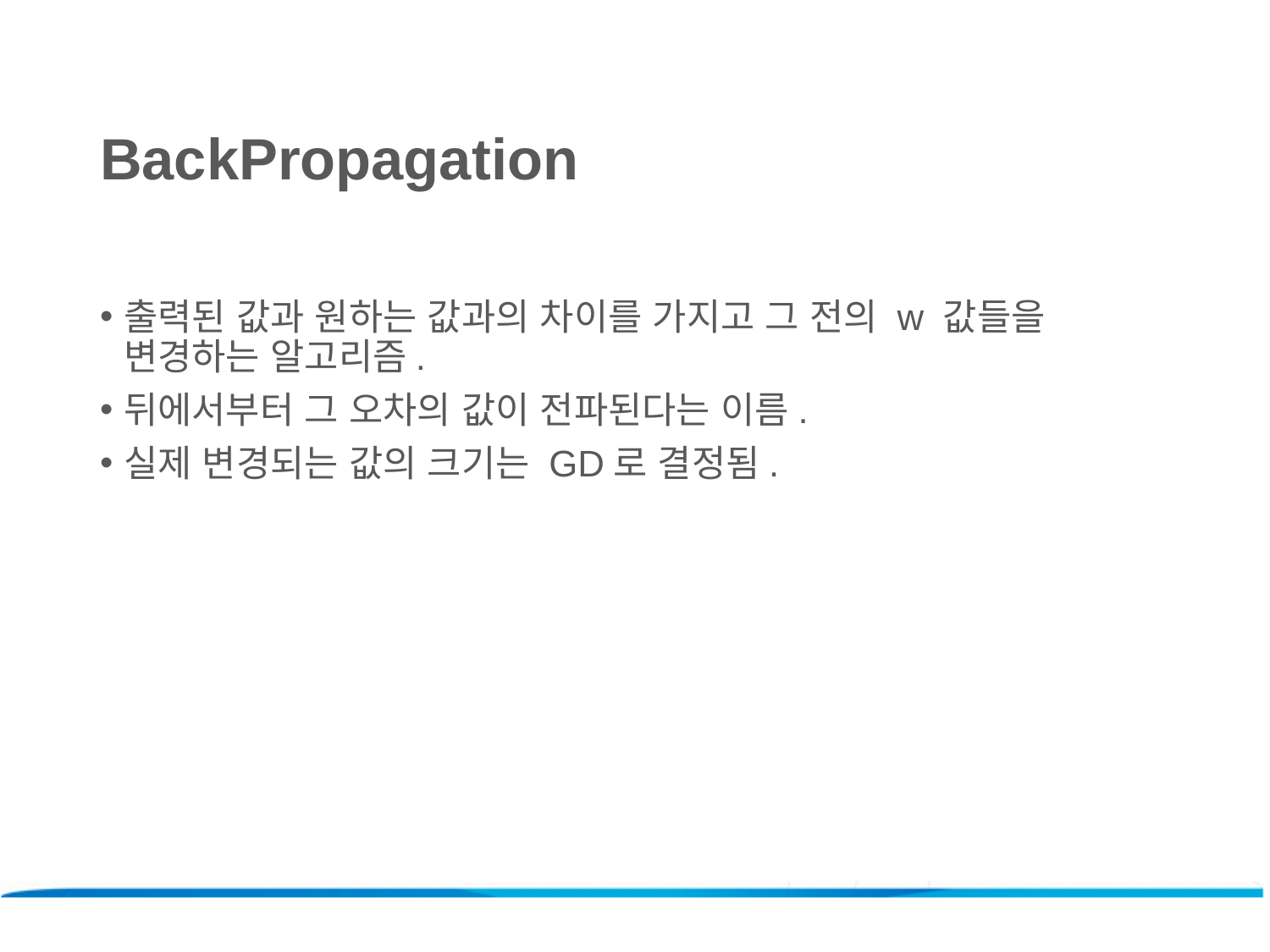

BackPropagation
출력된 값과 원하는 값과의 차이를 가지고 그 전의 w 값들을 변경하는 알고리즘.
뒤에서부터 그 오차의 값이 전파된다는 이름.
실제 변경되는 값의 크기는 GD로 결정됨.